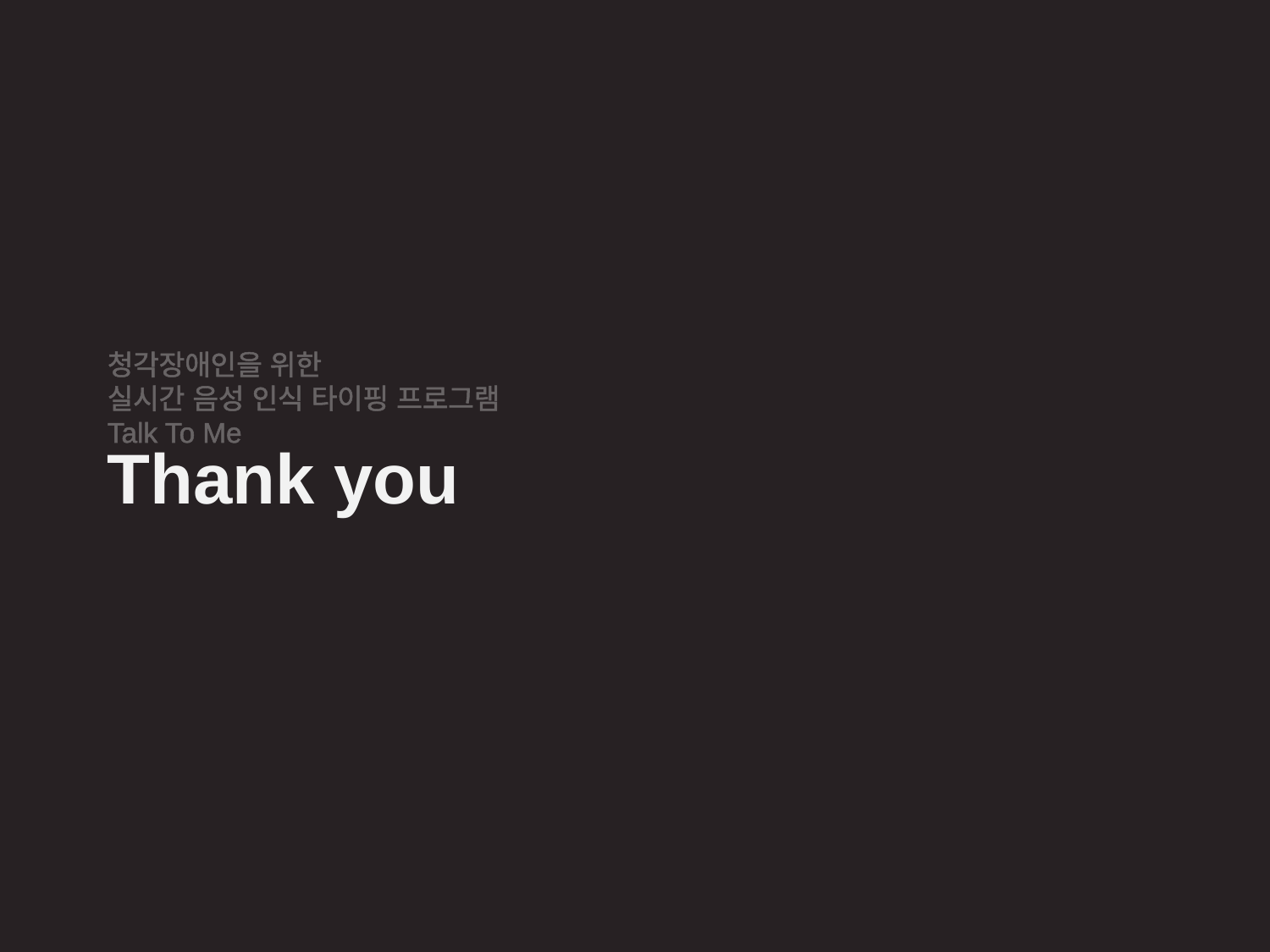

청각장애인을 위한
실시간 음성 인식 타이핑 프로그램
Talk To Me
Thank you